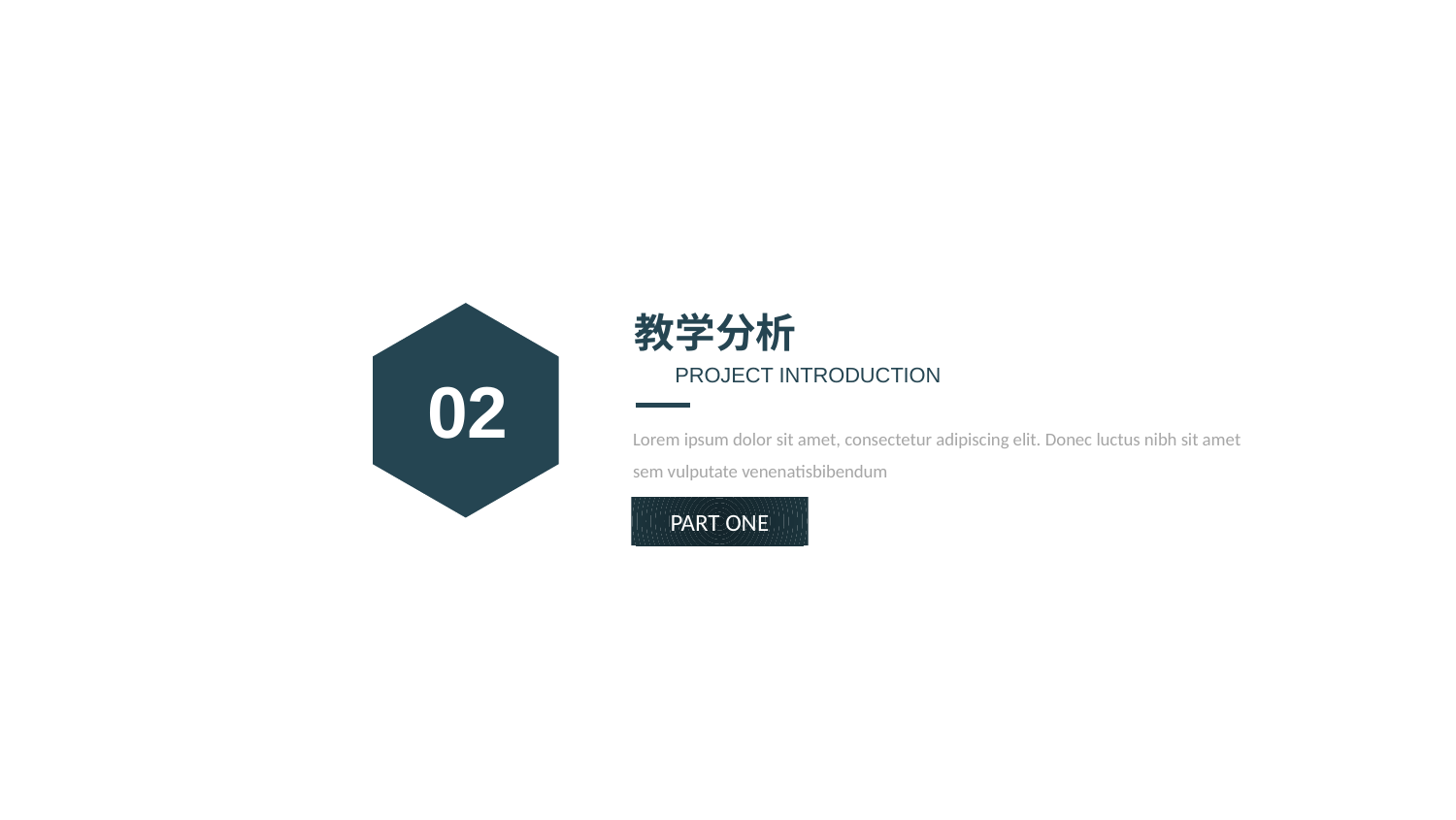

02
教学分析
PROJECT INTRODUCTION
Lorem ipsum dolor sit amet, consectetur adipiscing elit. Donec luctus nibh sit amet sem vulputate venenatisbibendum
PART ONE